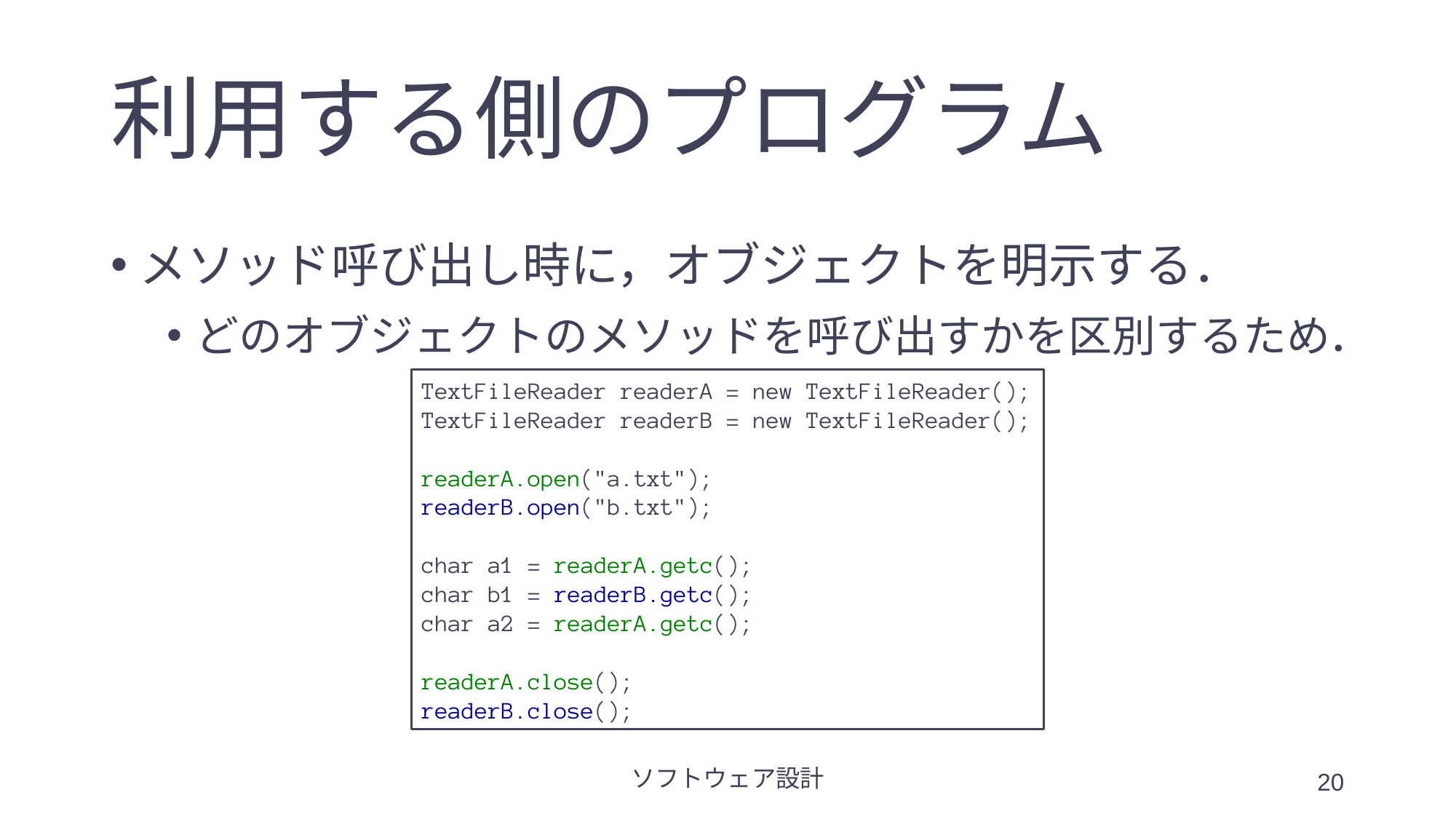

# 利用する側のプログラム
メソッド呼び出し時に，オブジェクトを明示する．
どのオブジェクトのメソッドを呼び出すかを区別するため．
TextFileReader readerA = new TextFileReader();
TextFileReader readerB = new TextFileReader();

readerA.open("a.txt");
readerB.open("b.txt");

char a1 = readerA.getc();
char b1 = readerB.getc();
char a2 = readerA.getc();

readerA.close();
readerB.close();
ソフトウェア設計
20